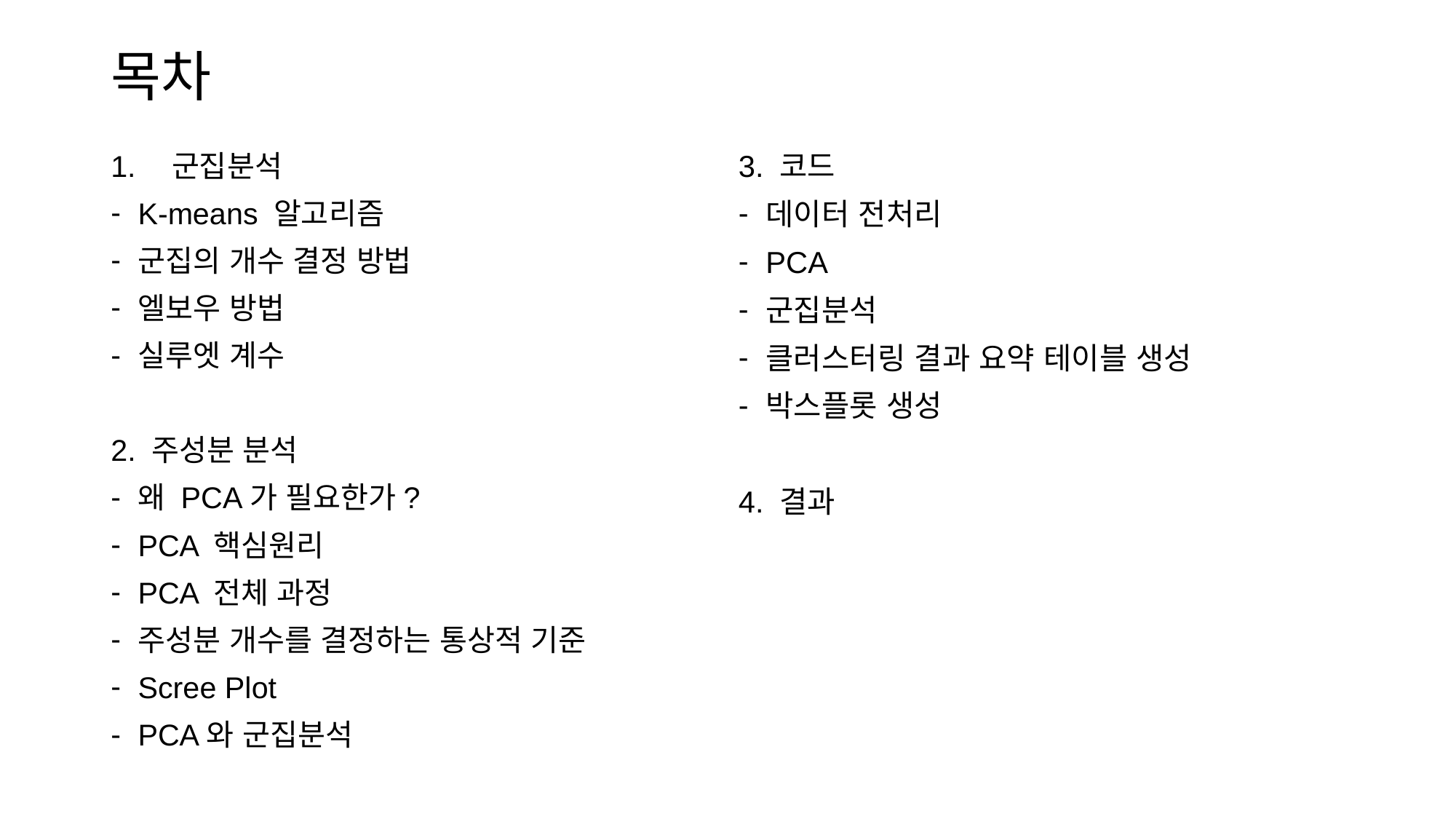

# 목차
3. 코드
데이터 전처리
PCA
군집분석
클러스터링 결과 요약 테이블 생성
박스플롯 생성

4. 결과
군집분석
K-means 알고리즘
군집의 개수 결정 방법
엘보우 방법
실루엣 계수

2. 주성분 분석
왜 PCA가 필요한가?
PCA 핵심원리
PCA 전체 과정
주성분 개수를 결정하는 통상적 기준
Scree Plot
PCA와 군집분석